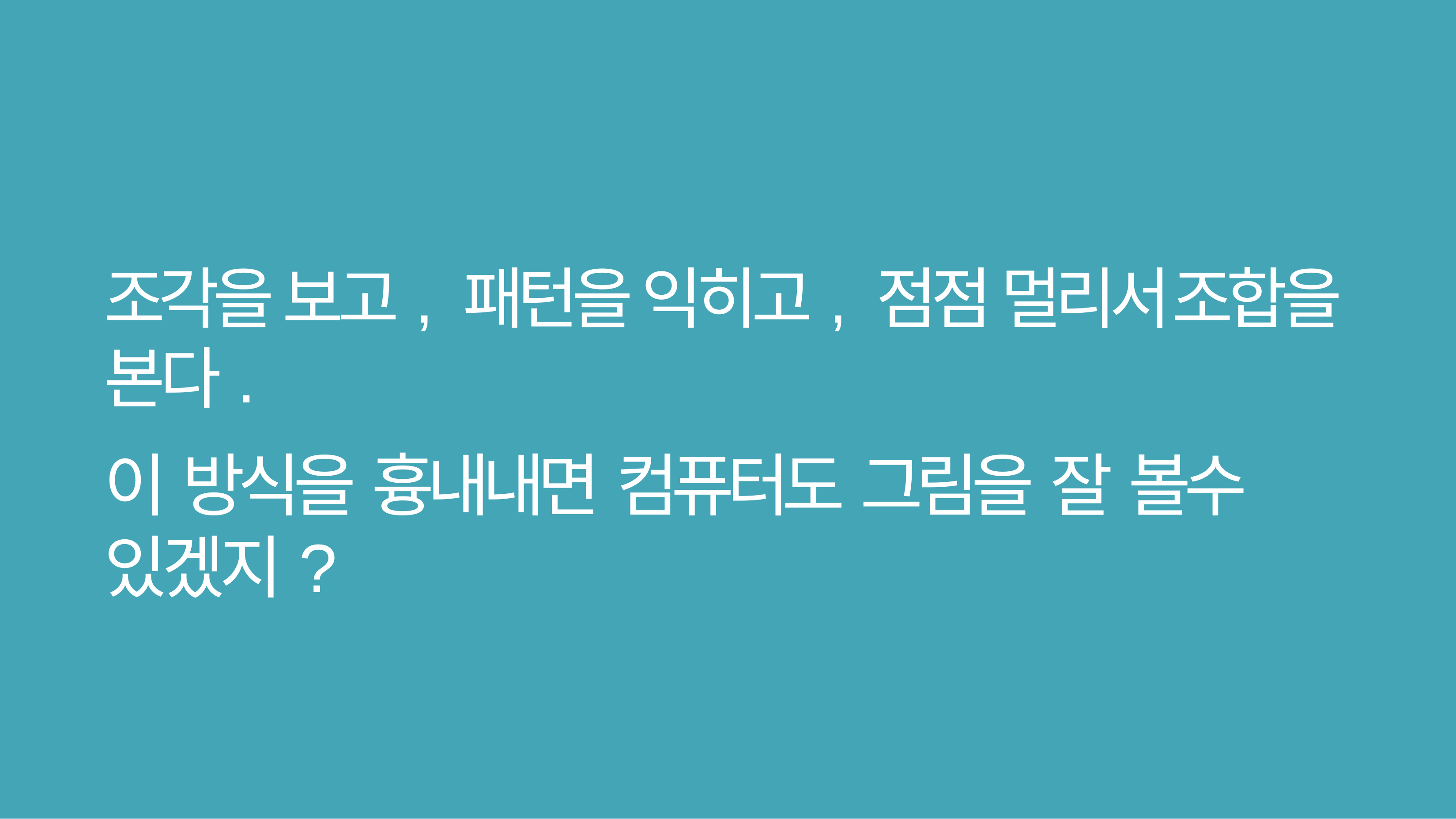

# 조각을 보고, 패턴을 익히고, 점점 멀리서 조합을 본다.
이 방식을 흉내내면 컴퓨터도 그림을 잘 볼수 있겠지?